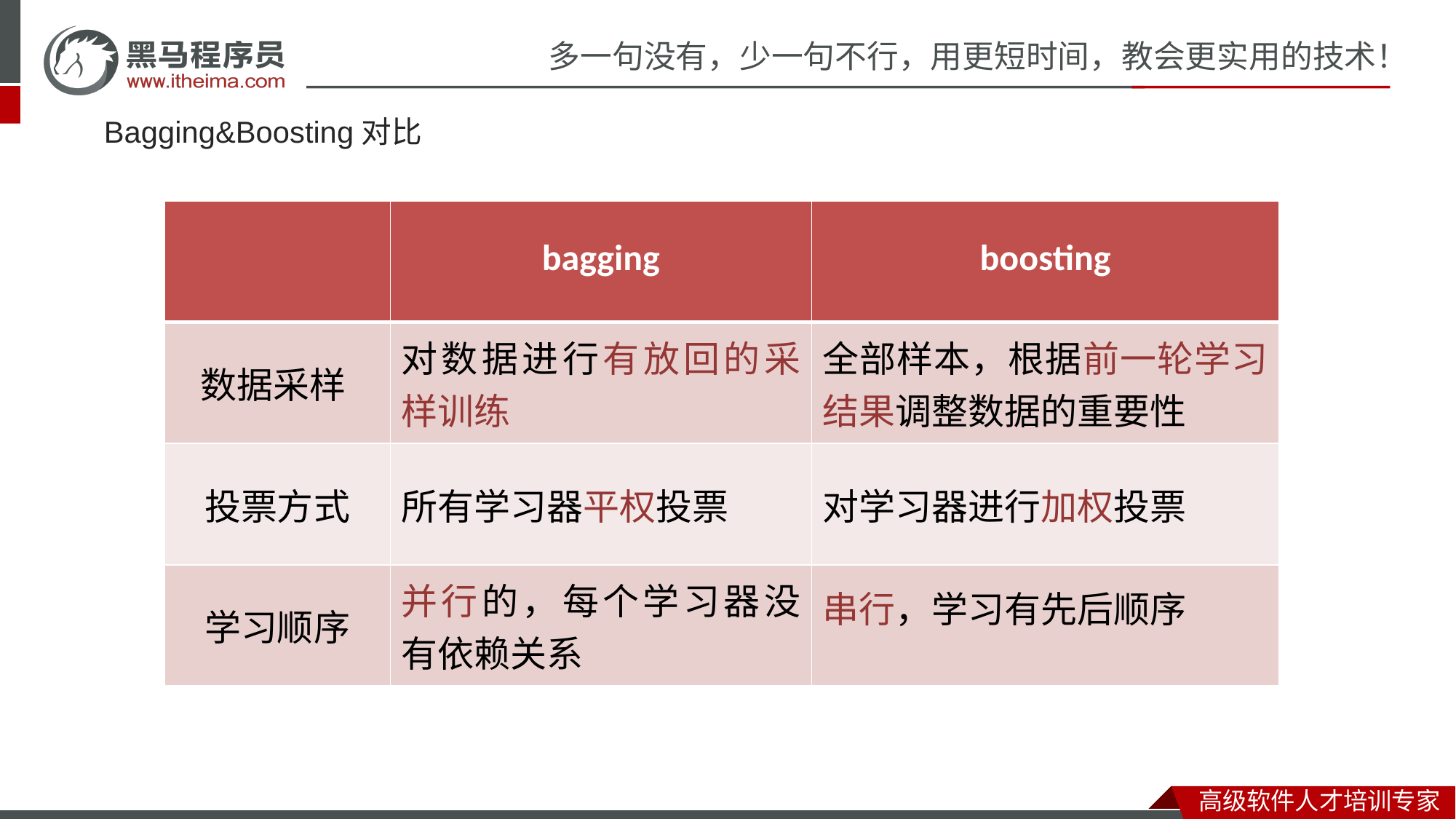

# Bagging&Boosting对比
|  | bagging | boosting |
| --- | --- | --- |
| 数据采样 | 对数据进行有放回的采样训练 | 全部样本，根据前一轮学习结果调整数据的重要性 |
| 投票方式 | 所有学习器平权投票 | 对学习器进行加权投票 |
| 学习顺序 | 并行的，每个学习器没有依赖关系 | 串行，学习有先后顺序 |